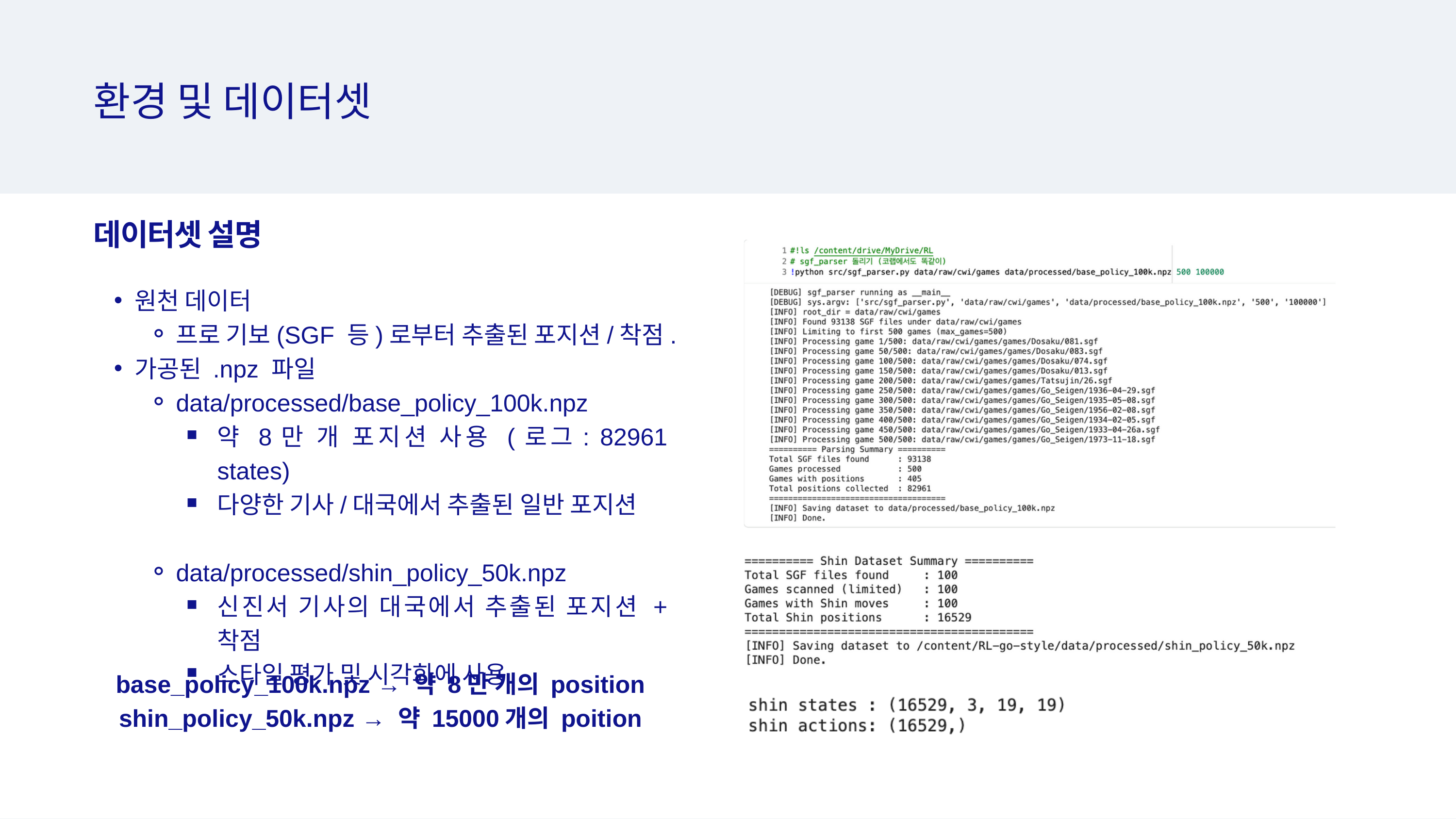

환경 및 데이터셋

데이터셋 설명

원천 데이터
프로 기보(SGF 등)로부터 추출된 포지션/착점.
가공된 .npz 파일
data/processed/base_policy_100k.npz
약 8만 개 포지션 사용 (로그: 82961 states)
다양한 기사/대국에서 추출된 일반 포지션

data/processed/shin_policy_50k.npz
신진서 기사의 대국에서 추출된 포지션 + 착점
스타일 평가 및 시각화에 사용

base_policy_100k.npz → 약 8만 개의 position
shin_policy_50k.npz → 약 15000개의 poition